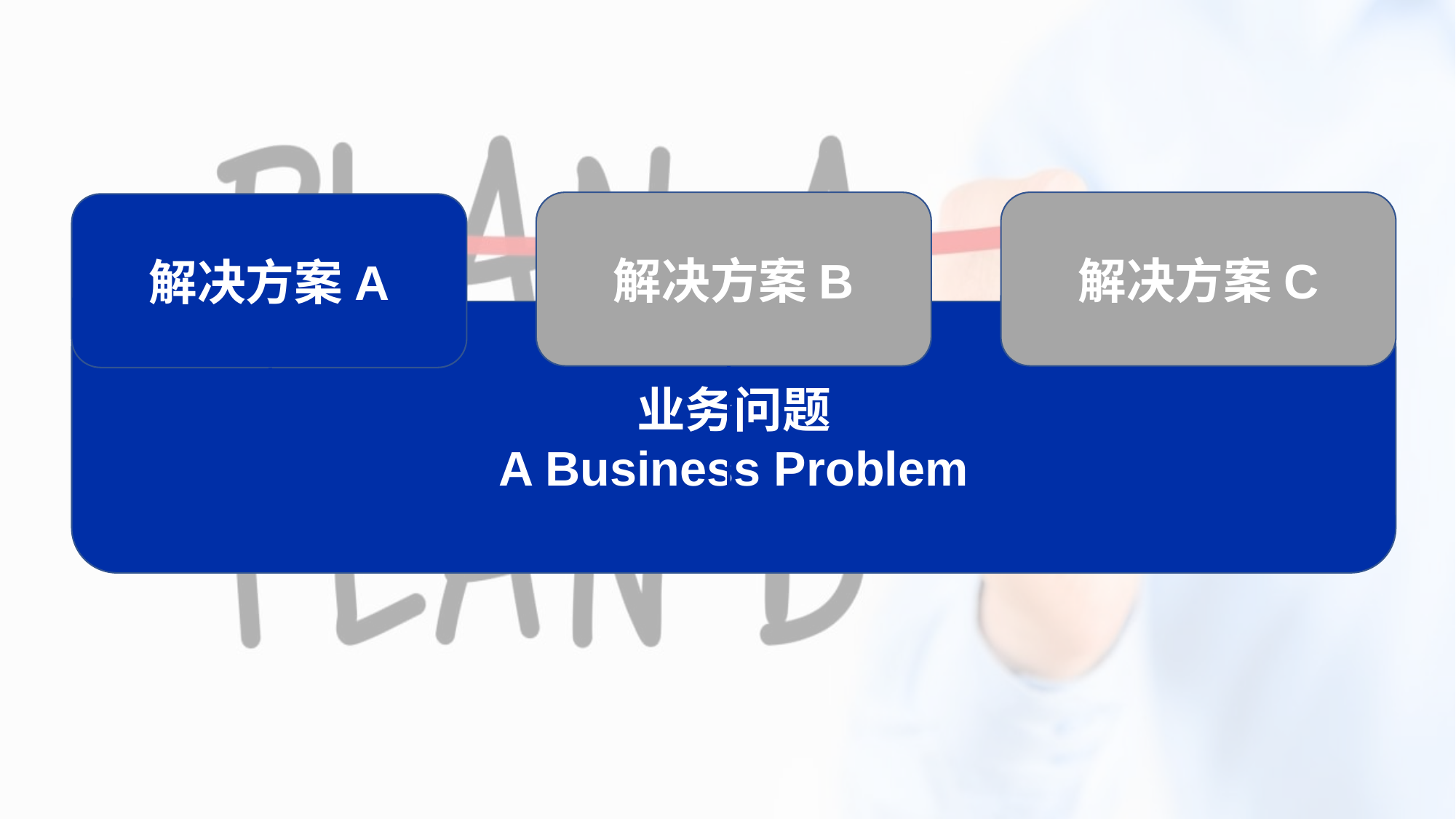

解决方案B
解决方案C
解决方案A
业务问题
A Business Problem